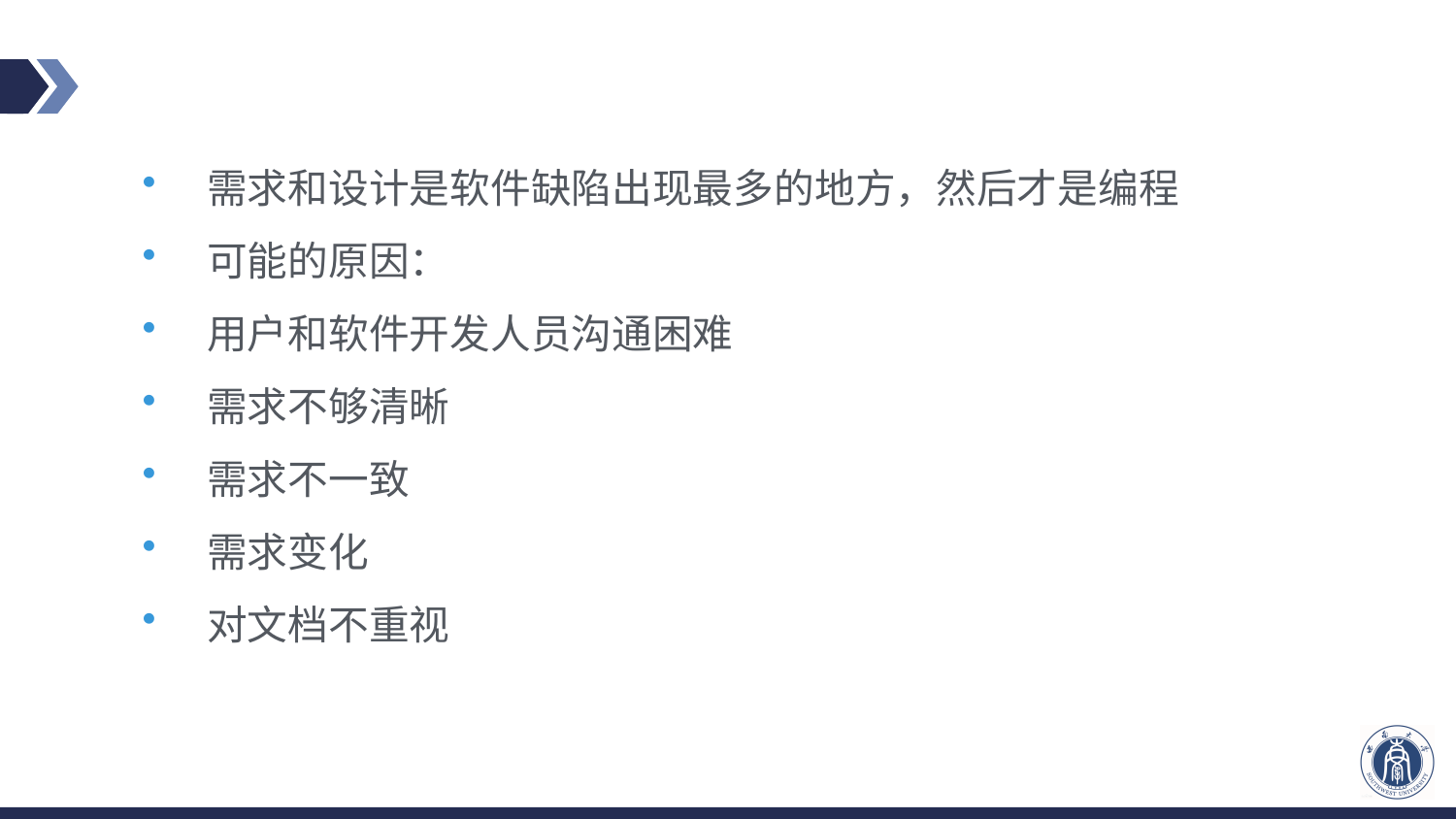

#
需求和设计是软件缺陷出现最多的地方，然后才是编程
可能的原因：
用户和软件开发人员沟通困难
需求不够清晰
需求不一致
需求变化
对文档不重视